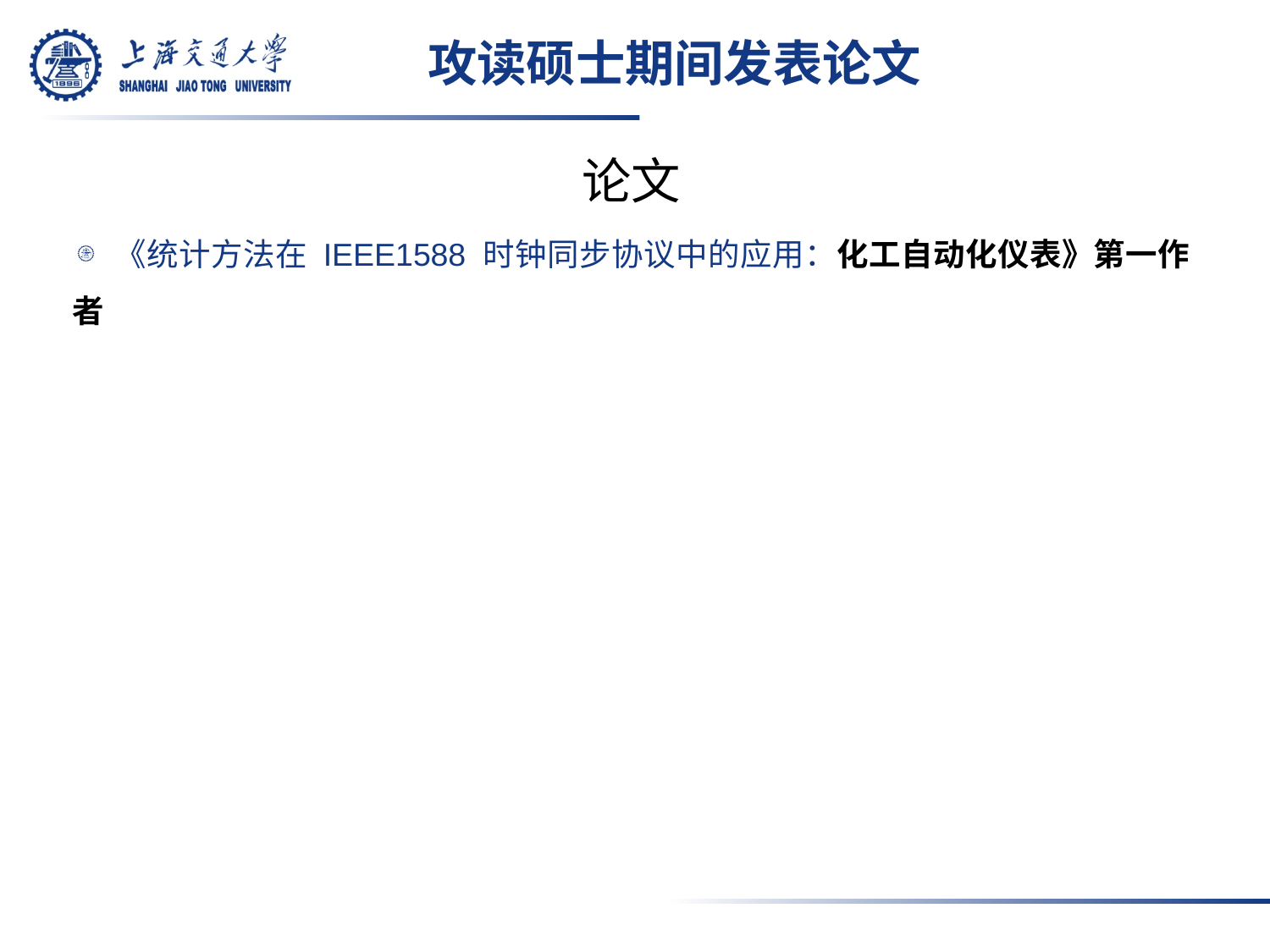

# 攻读硕士期间发表论文
论文
 《统计方法在 IEEE1588 时钟同步协议中的应用：化工自动化仪表》第一作者